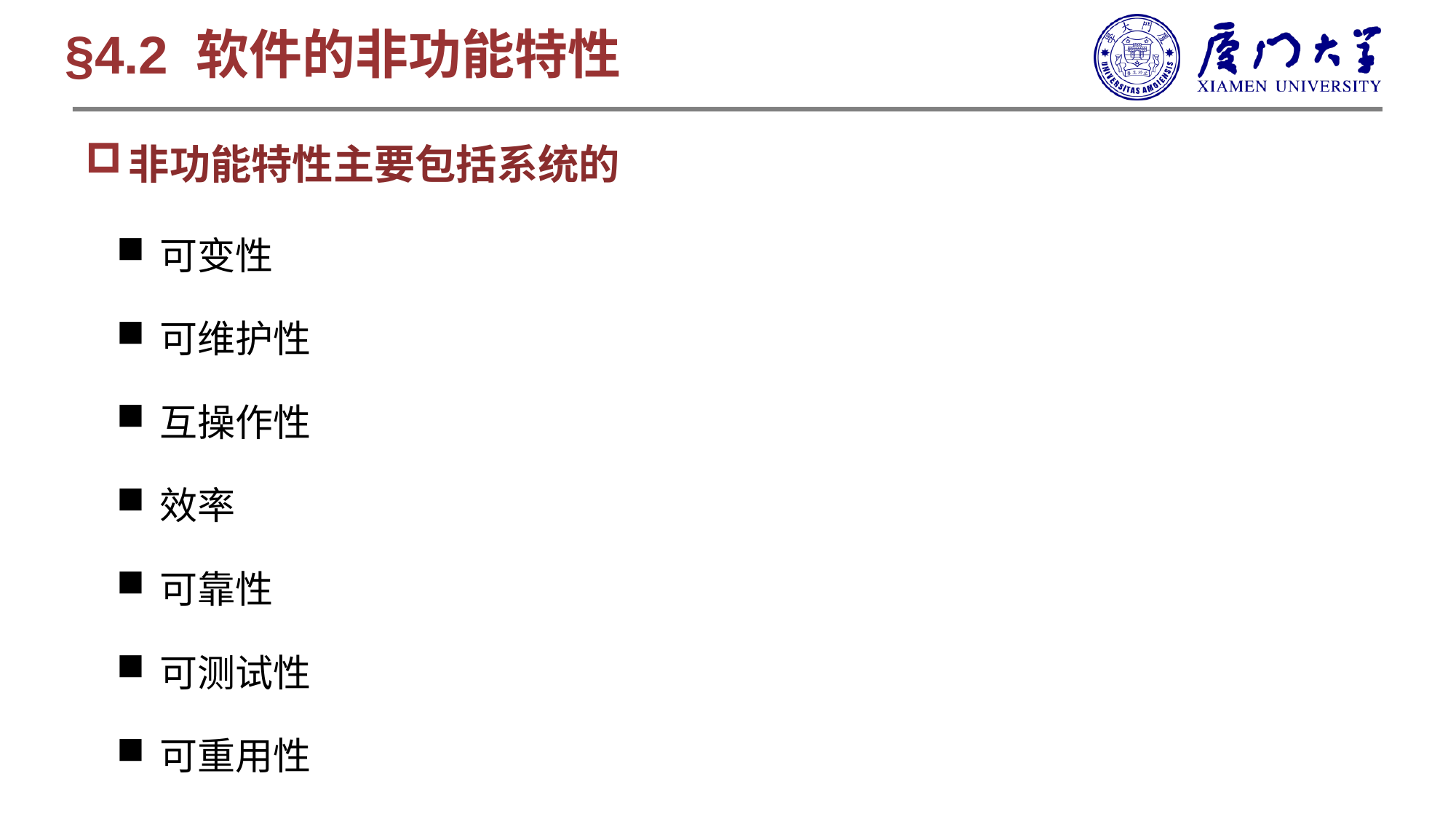

§4.2 软件的非功能特性
非功能特性主要包括系统的
可变性
可维护性
互操作性
效率
可靠性
可测试性
可重用性